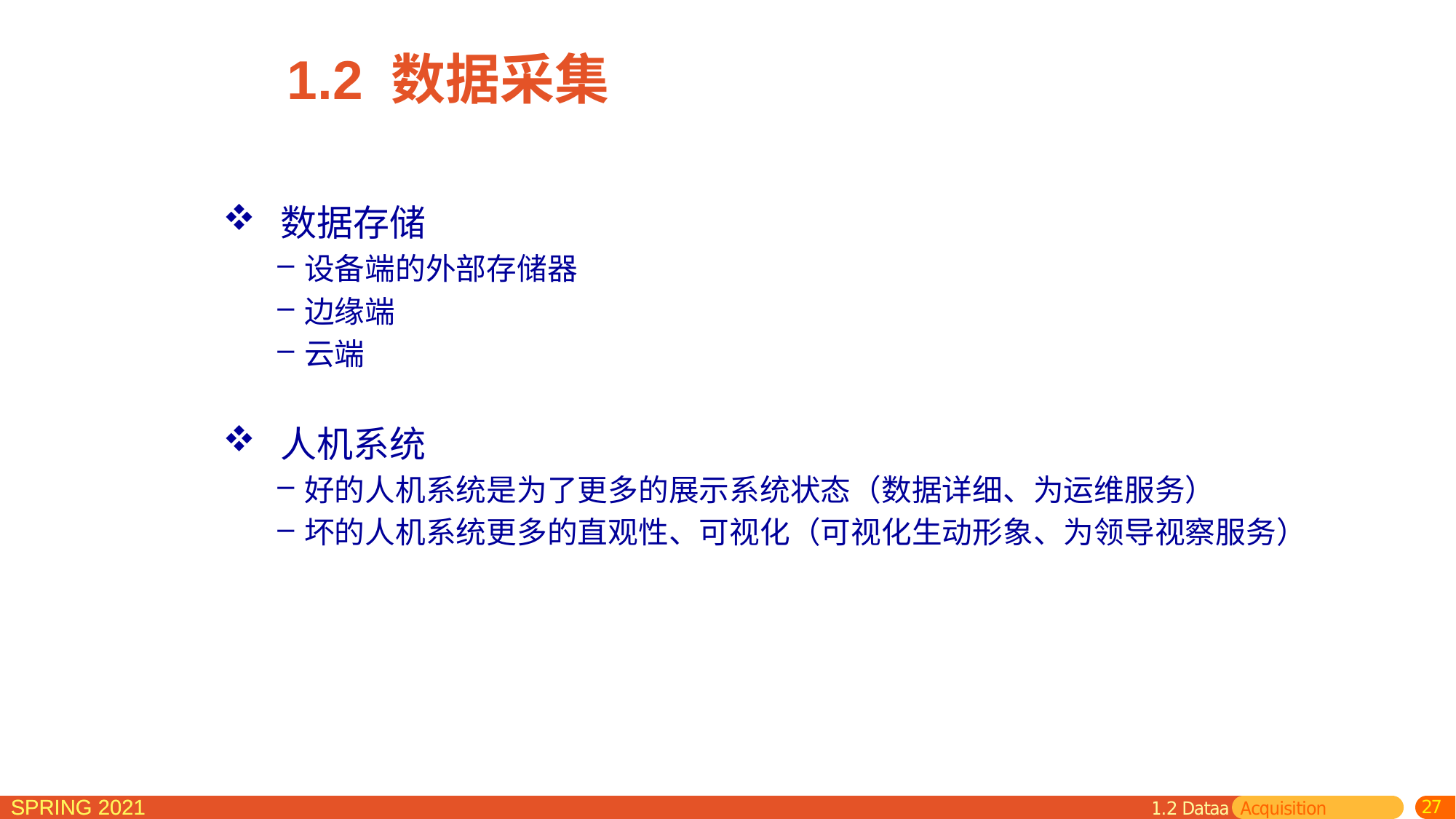

1.2 数据采集
 数据存储
设备端的外部存储器
边缘端
云端

 人机系统
好的人机系统是为了更多的展示系统状态（数据详细、为运维服务）
坏的人机系统更多的直观性、可视化（可视化生动形象、为领导视察服务）

1.2 Dataa  Acquisition
27